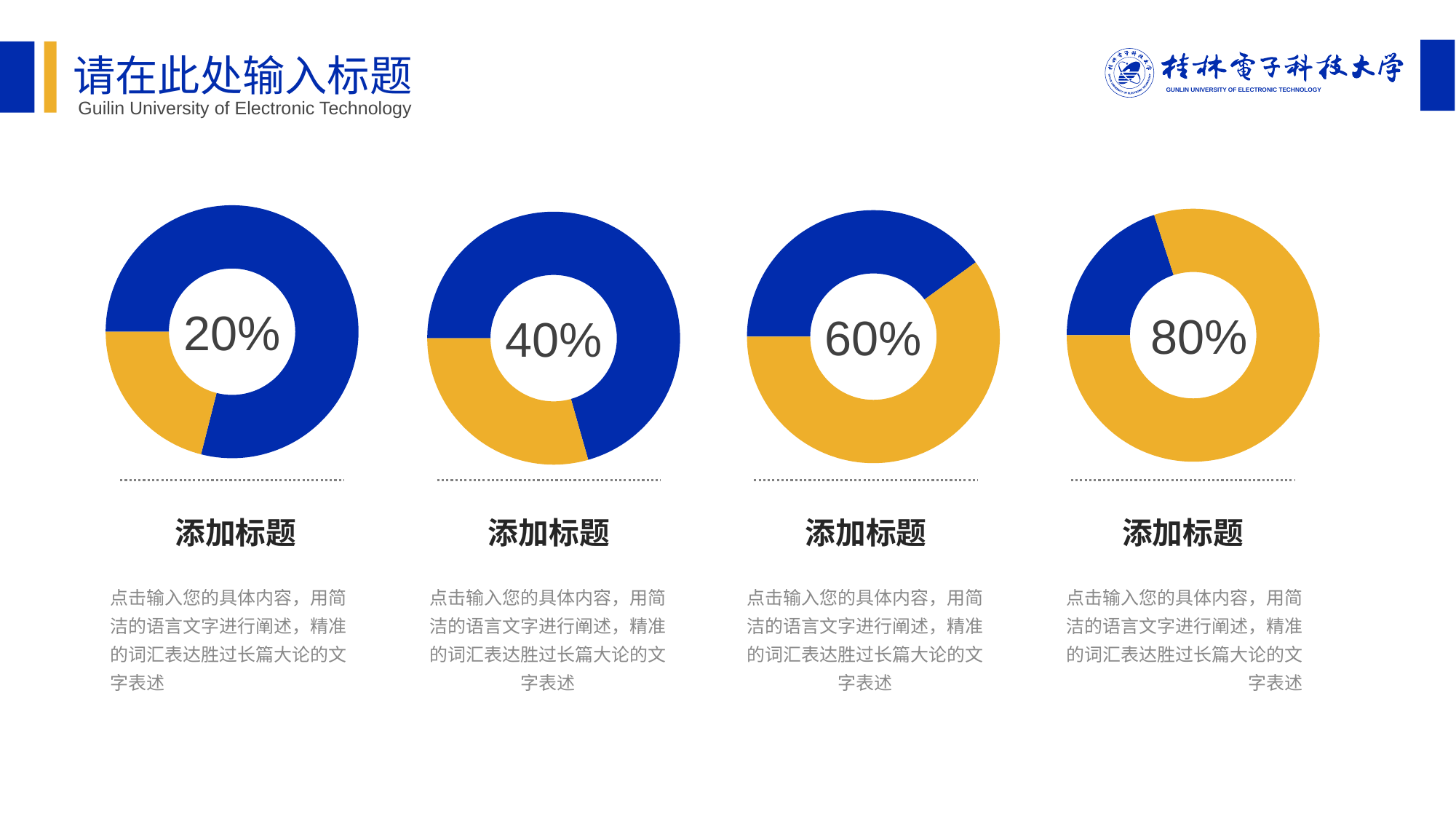

请在此处输入标题

Guilin University of Electronic Technology

### Chart

| Category | 销售额 |
|---|---|
| 第一季度 | 75.0 |
| 第二季度 | 20.0 |
20%

### Chart

| Category | 销售额 |
|---|---|
| 第一季度 | 20.0 |
| 第二季度 | 80.0 |
80%

### Chart

| Category | 销售额 |
|---|---|
| 第一季度 | 40.0 |
| 第二季度 | 60.0 |
60%

### Chart

| Category | 销售额 |
|---|---|
| 第一季度 | 60.0 |
| 第二季度 | 25.0 |
40%
添加标题
点击输入您的具体内容，用简洁的语言文字进行阐述，精准的词汇表达胜过长篇大论的文字表述
添加标题
点击输入您的具体内容，用简洁的语言文字进行阐述，精准的词汇表达胜过长篇大论的文字表述
添加标题
点击输入您的具体内容，用简洁的语言文字进行阐述，精准的词汇表达胜过长篇大论的文字表述
添加标题
点击输入您的具体内容，用简洁的语言文字进行阐述，精准的词汇表达胜过长篇大论的文字表述